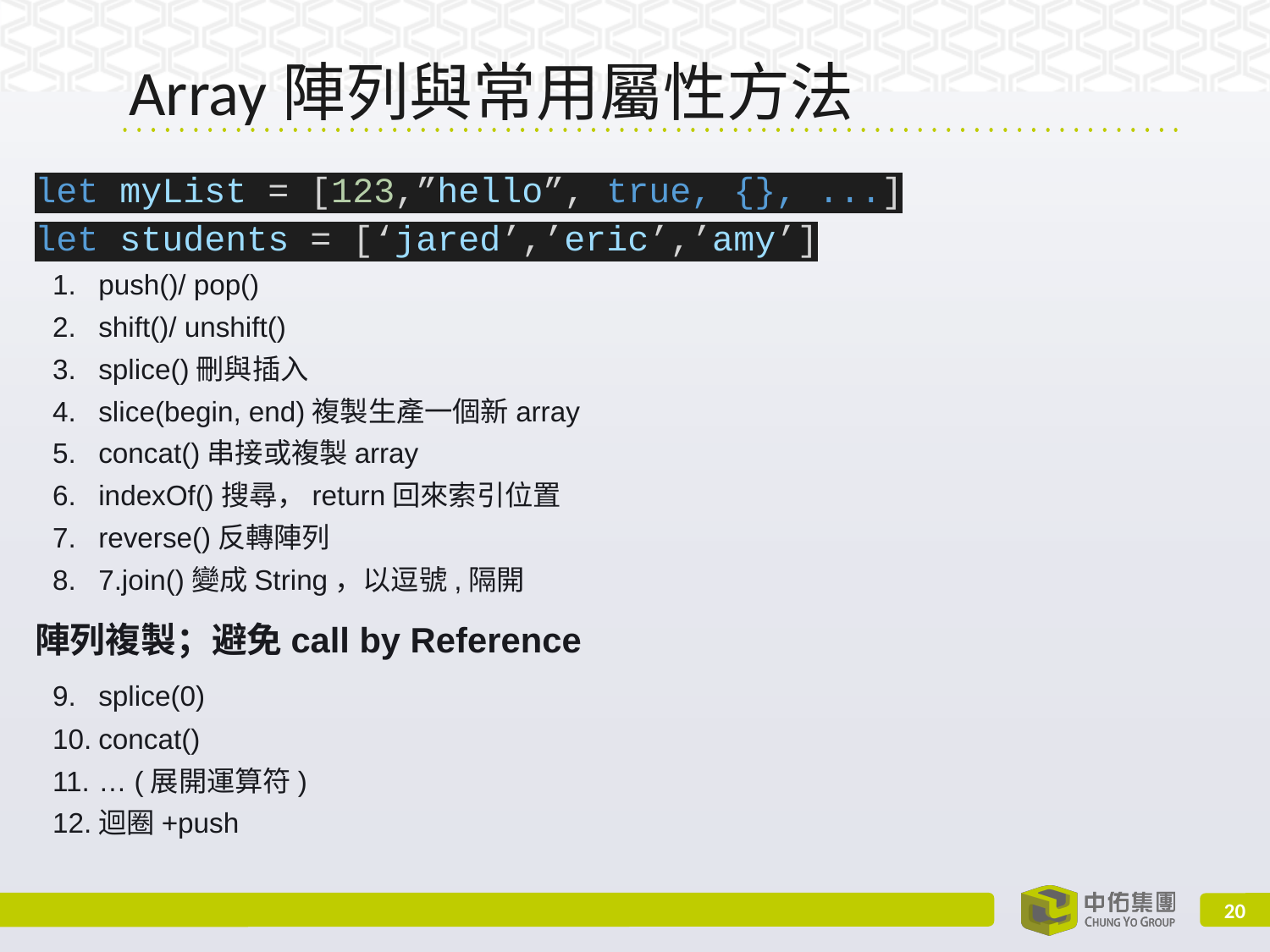

# Array陣列與常用屬性方法
let myList = [123,”hello”, true, {}, ...]
let students = [‘jared’,’eric’,’amy’]
push()/ pop()
shift()/ unshift()
splice()刪與插入
slice(begin, end)複製生產一個新array
concat()串接或複製array
indexOf()搜尋，return回來索引位置
reverse()反轉陣列
7.join()變成String，以逗號,隔開
陣列複製；避免call by Reference
splice(0)
concat()
… (展開運算符)
迴圈+push

20